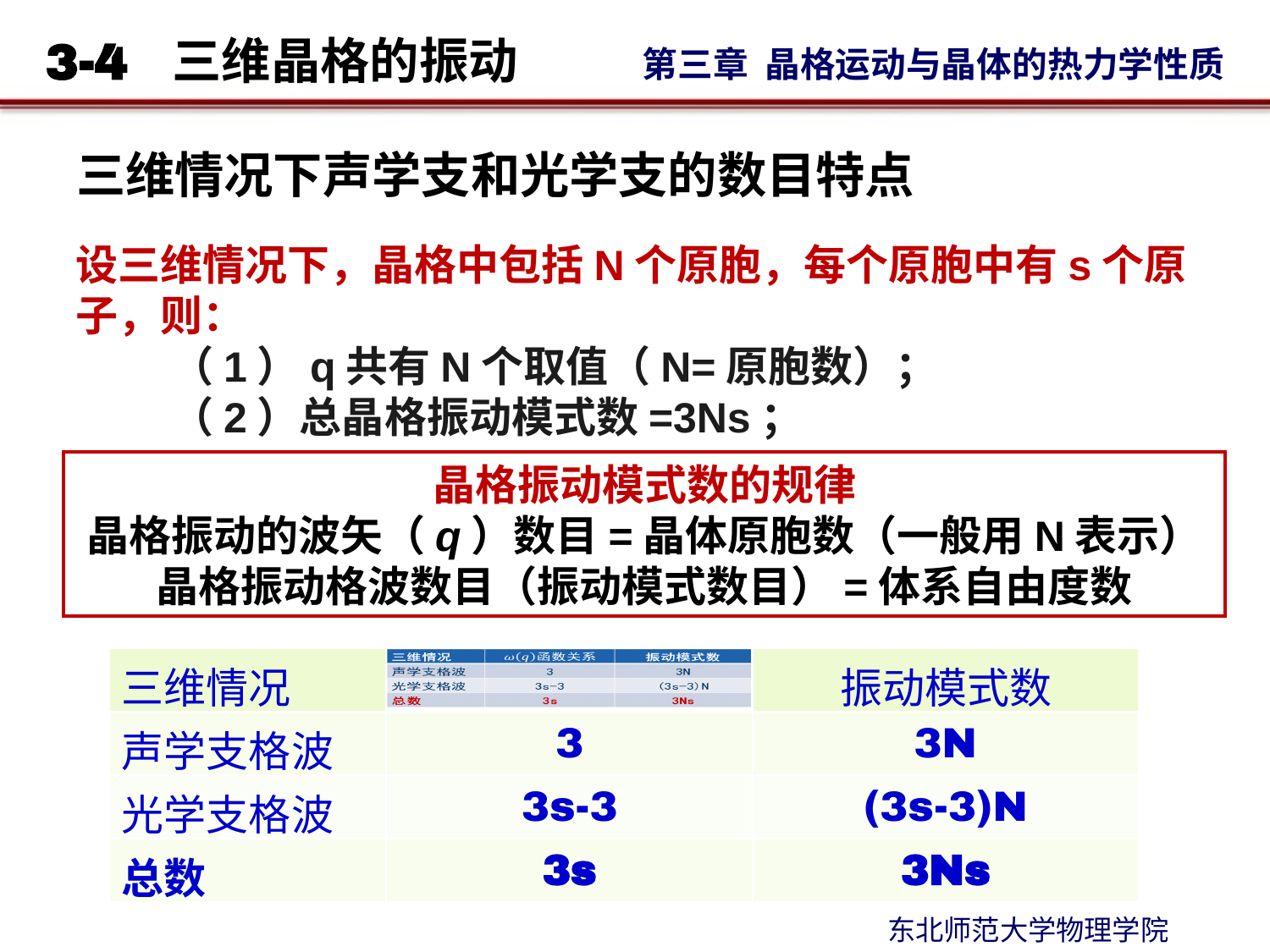

# 三维情况下声学支和光学支的数目特点
设三维情况下，晶格中包括N个原胞，每个原胞中有s个原子，则：
（1）q共有N个取值（N=原胞数）；
（2）总晶格振动模式数=3Ns；
晶格振动模式数的规律
晶格振动的波矢（q）数目=晶体原胞数（一般用N表示）
晶格振动格波数目（振动模式数目）=体系自由度数
| 三维情况 |  | 振动模式数 |
| --- | --- | --- |
| 声学支格波 | 3 | 3N |
| 光学支格波 | 3s-3 | (3s-3)N |
| 总数 | 3s | 3Ns |